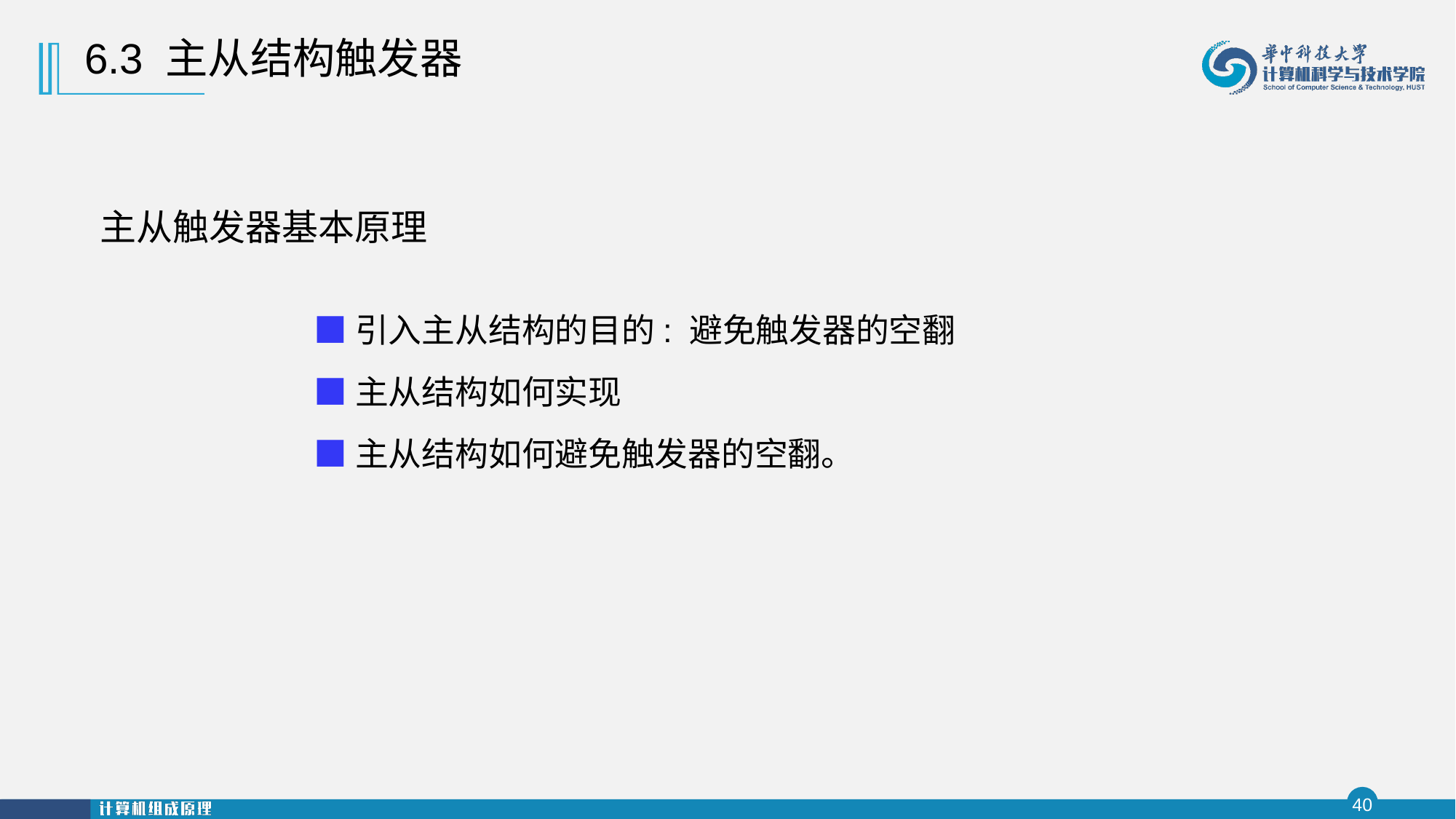

6.3 主从结构触发器
主从触发器基本原理
■引入主从结构的目的: 避免触发器的空翻
■主从结构如何实现
■主从结构如何避免触发器的空翻。